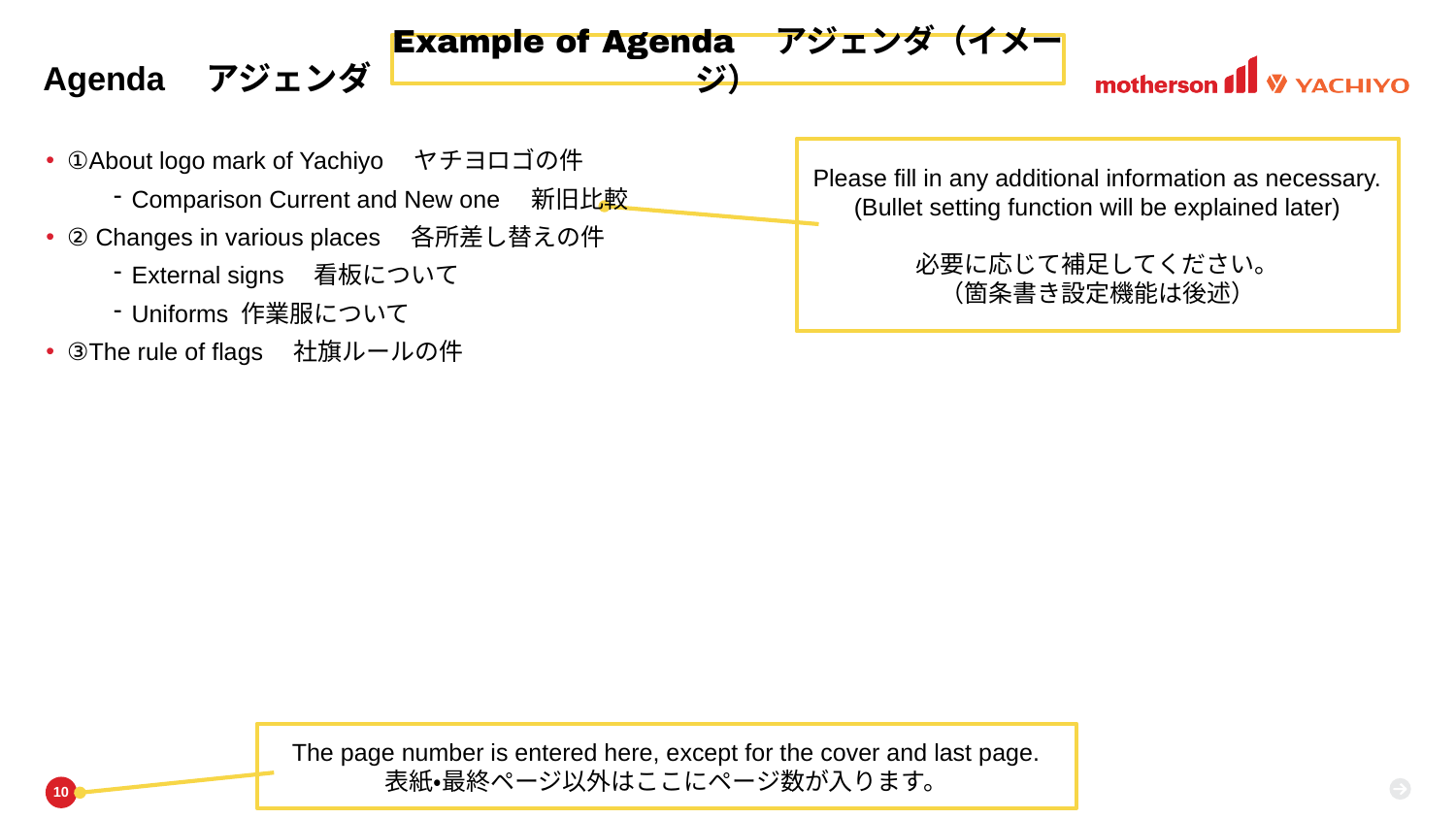

# Agenda　アジェンダ
Example of Agenda　アジェンダ（イメージ）
Please fill in any additional information as necessary.
(Bullet setting function will be explained later)

必要に応じて補足してください。
（箇条書き設定機能は後述）
①About logo mark of Yachiyo　ヤチヨロゴの件
Comparison Current and New one　新旧比較
② Changes in various places　各所差し替えの件
External signs　看板について
Uniforms 作業服について
③The rule of flags　社旗ルールの件

The page number is entered here, except for the cover and last page.
表紙・最終ページ以外はここにページ数が入ります。